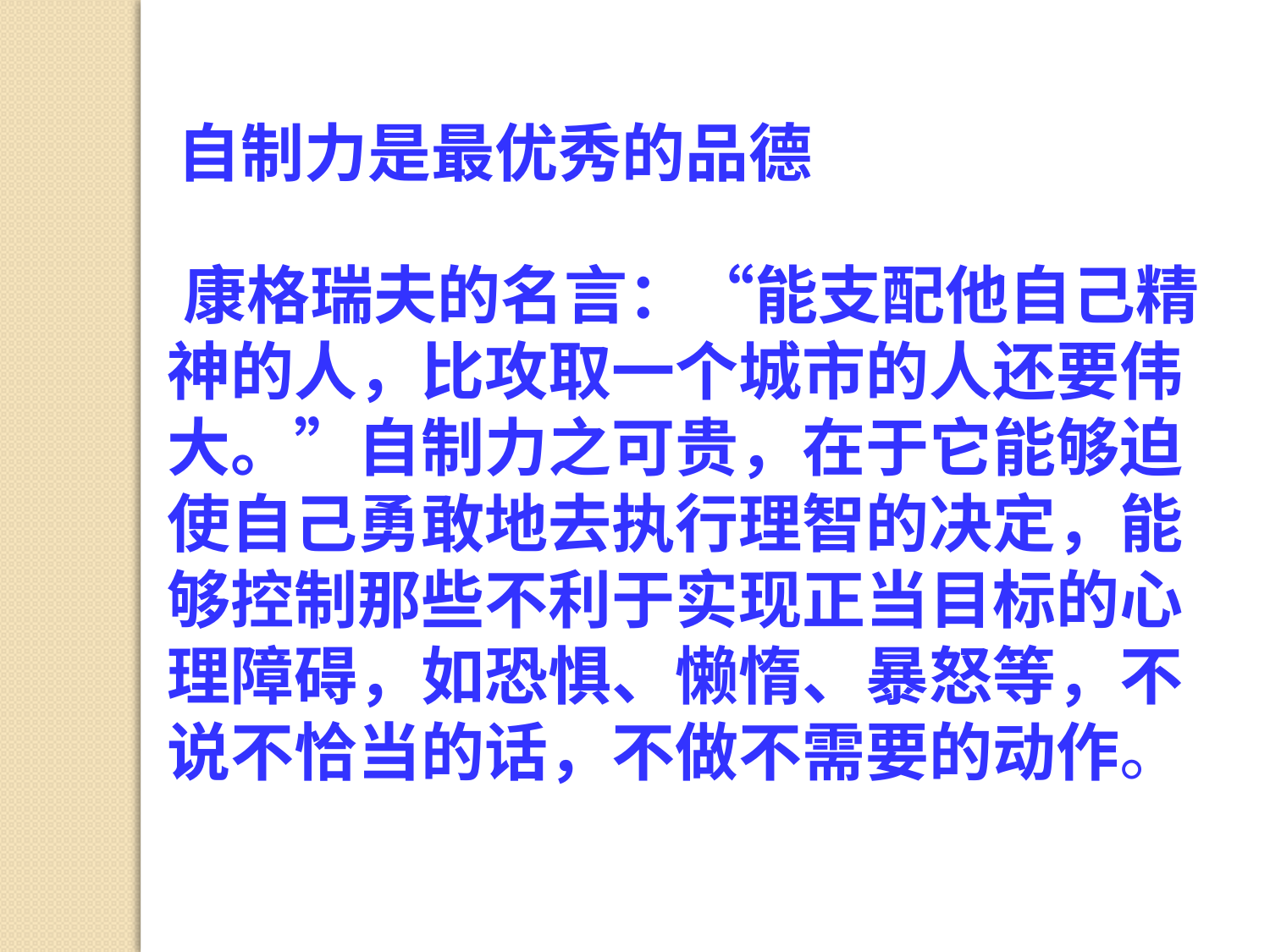

自制力是最优秀的品德
康格瑞夫的名言：“能支配他自己精神的人，比攻取一个城市的人还要伟大。”自制力之可贵，在于它能够迫使自己勇敢地去执行理智的决定，能够控制那些不利于实现正当目标的心理障碍，如恐惧、懒惰、暴怒等，不说不恰当的话，不做不需要的动作。